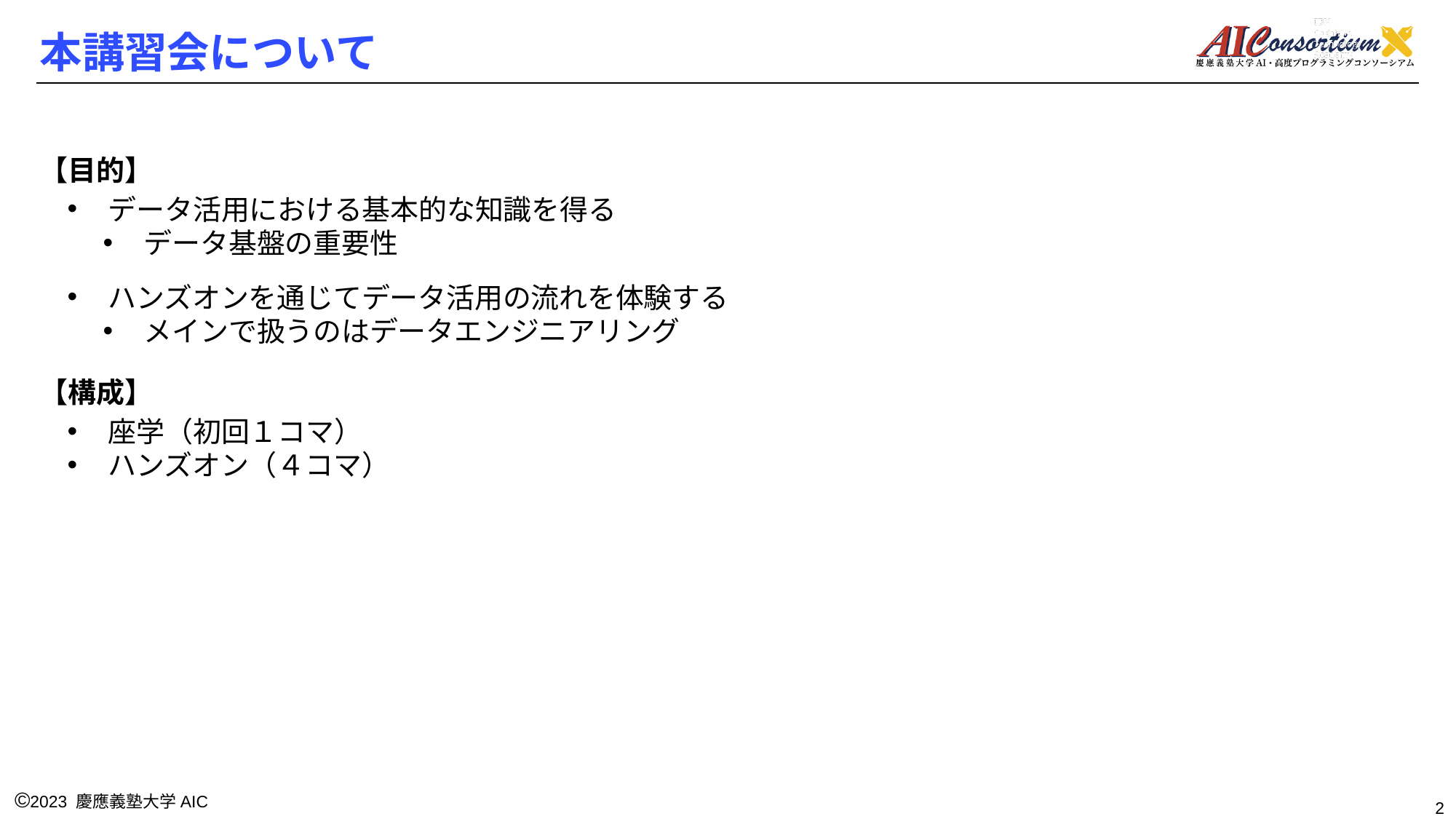

# 本講習会について

【目的】
データ活用における基本的な知識を得る
データ基盤の重要性
ハンズオンを通じてデータ活用の流れを体験する
メインで扱うのはデータエンジニアリング
【構成】
座学（初回１コマ）
ハンズオン（４コマ）
2